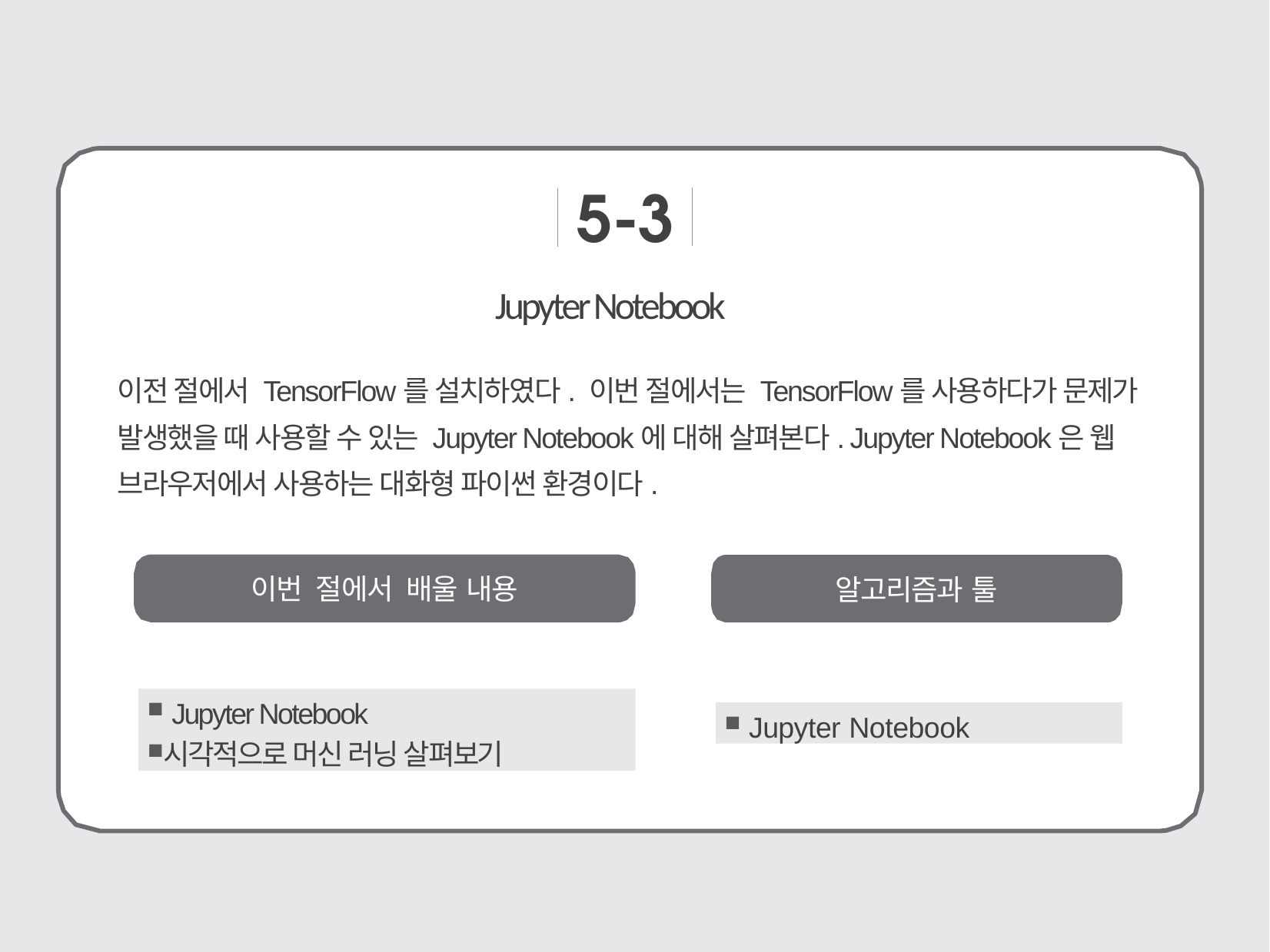

5-3

# Jupyter Notebook

이전 절에서 TensorFlow를 설치하였다. 이번 절에서는 TensorFlow를 사용하다가 문제가  발생했을 때 사용할 수 있는 Jupyter Notebook에 대해 살펴본다. Jupyter Notebook은 웹  브라우저에서 사용하는 대화형 파이썬 환경이다.
이번  절에서  배울 내용
알고리즘과 툴
 Jupyter Notebook
시각적으로 머신 러닝 살펴보기
 Jupyter Notebook